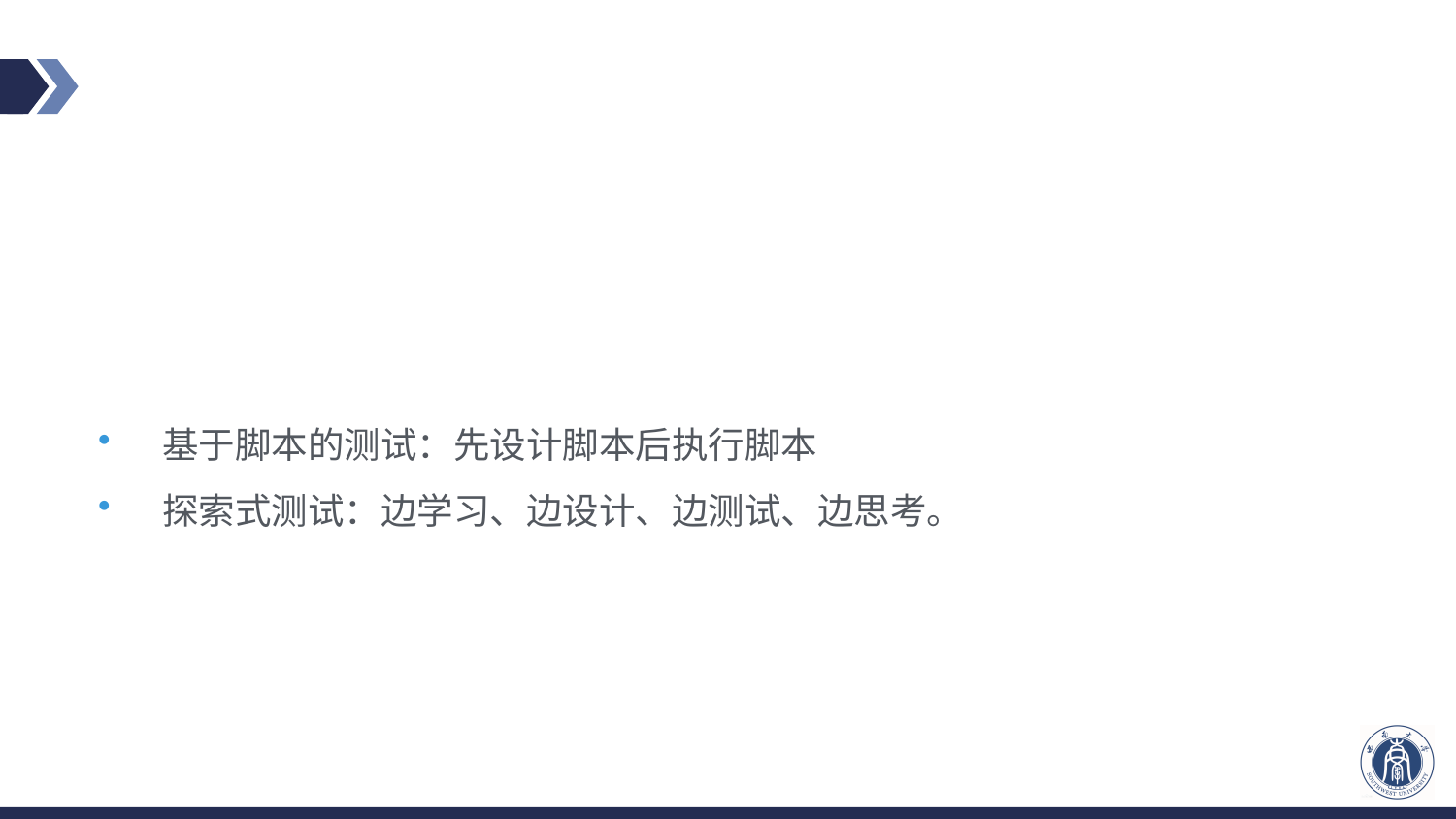

#
基于脚本的测试：先设计脚本后执行脚本
探索式测试：边学习、边设计、边测试、边思考。